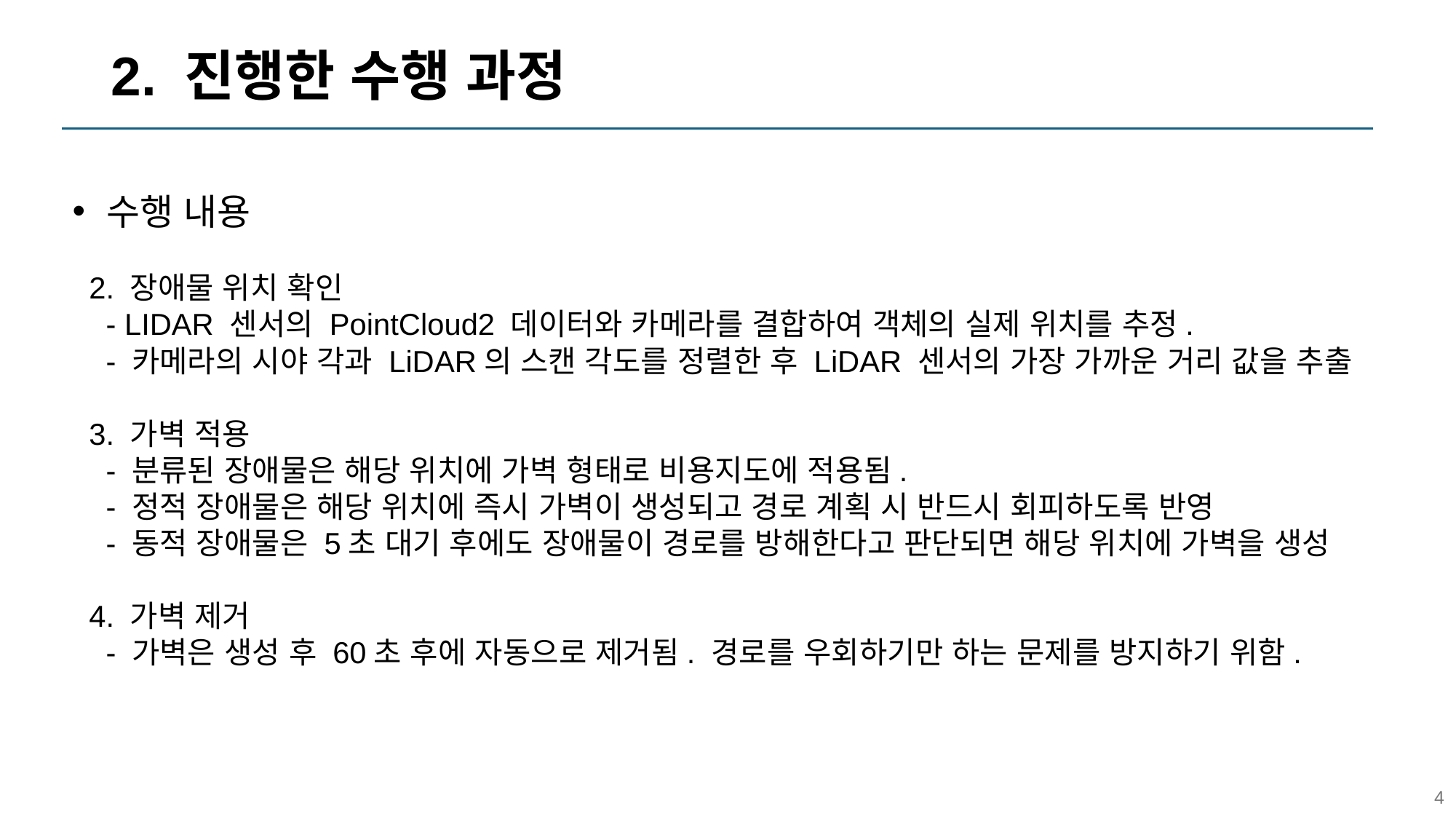

# 2. 진행한 수행 과정
수행 내용

  2. 장애물 위치 확인
    - LIDAR 센서의 PointCloud2 데이터와 카메라를 결합하여 객체의 실제 위치를 추정.
    - 카메라의 시야 각과 LiDAR의 스캔 각도를 정렬한 후 LiDAR 센서의 가장 가까운 거리 값을 추출

  3. 가벽 적용
    - 분류된 장애물은 해당 위치에 가벽 형태로 비용지도에 적용됨.
    - 정적 장애물은 해당 위치에 즉시 가벽이 생성되고 경로 계획 시 반드시 회피하도록 반영
    - 동적 장애물은 5초 대기 후에도 장애물이 경로를 방해한다고 판단되면 해당 위치에 가벽을 생성

  4. 가벽 제거
    - 가벽은 생성 후 60초 후에 자동으로 제거됨. 경로를 우회하기만 하는 문제를 방지하기 위함.
4